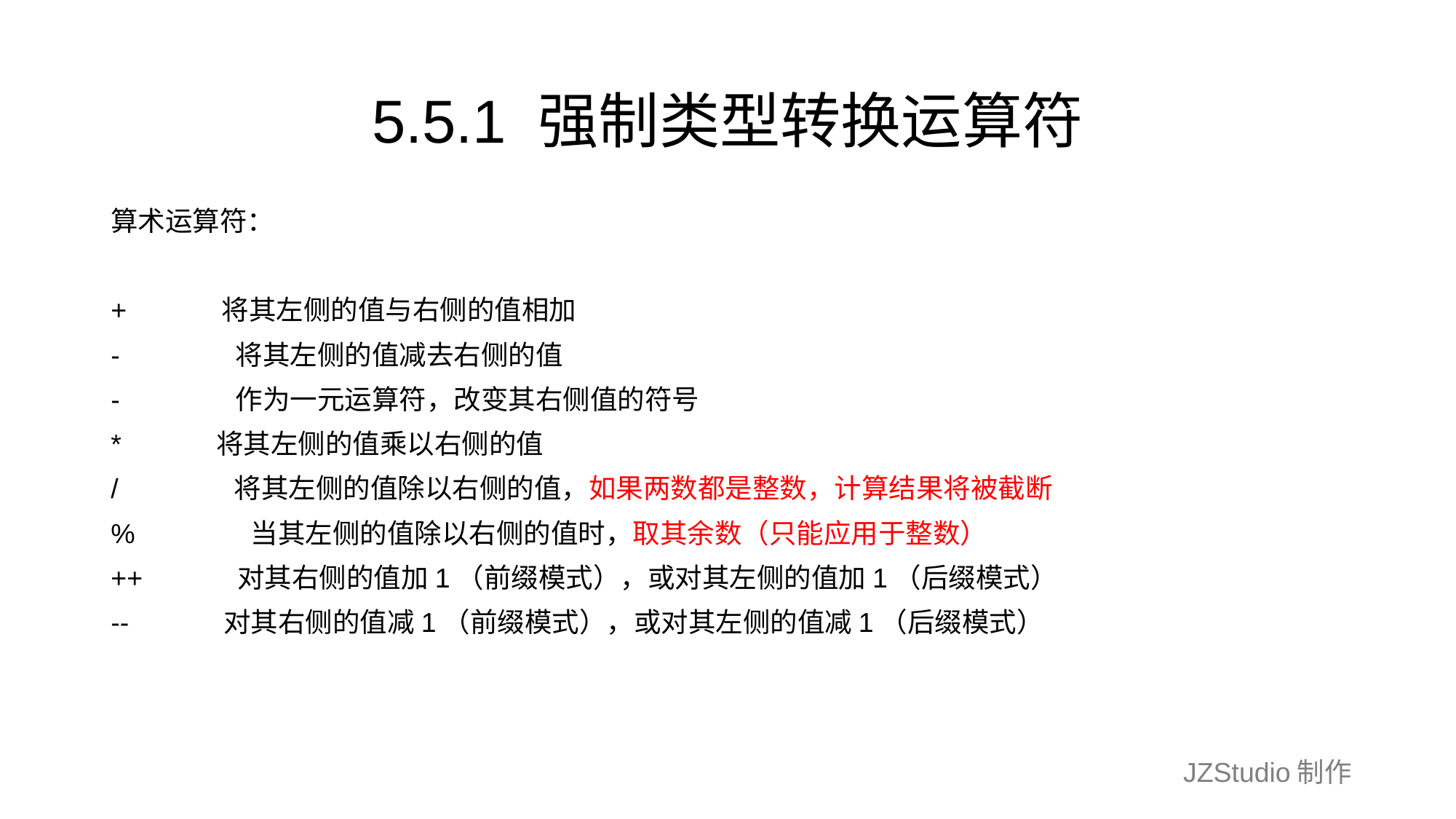

# 5.5.1 强制类型转换运算符
算术运算符：

+　　　 将其左侧的值与右侧的值相加
-　　　　将其左侧的值减去右侧的值
-　　　　作为一元运算符，改变其右侧值的符号
*　　　 将其左侧的值乘以右侧的值
/　　　　将其左侧的值除以右侧的值，如果两数都是整数，计算结果将被截断
%　　　　当其左侧的值除以右侧的值时，取其余数（只能应用于整数）
++　　　 对其右侧的值加1（前缀模式），或对其左侧的值加1（后缀模式）
--　　　 对其右侧的值减1（前缀模式），或对其左侧的值减1（后缀模式）